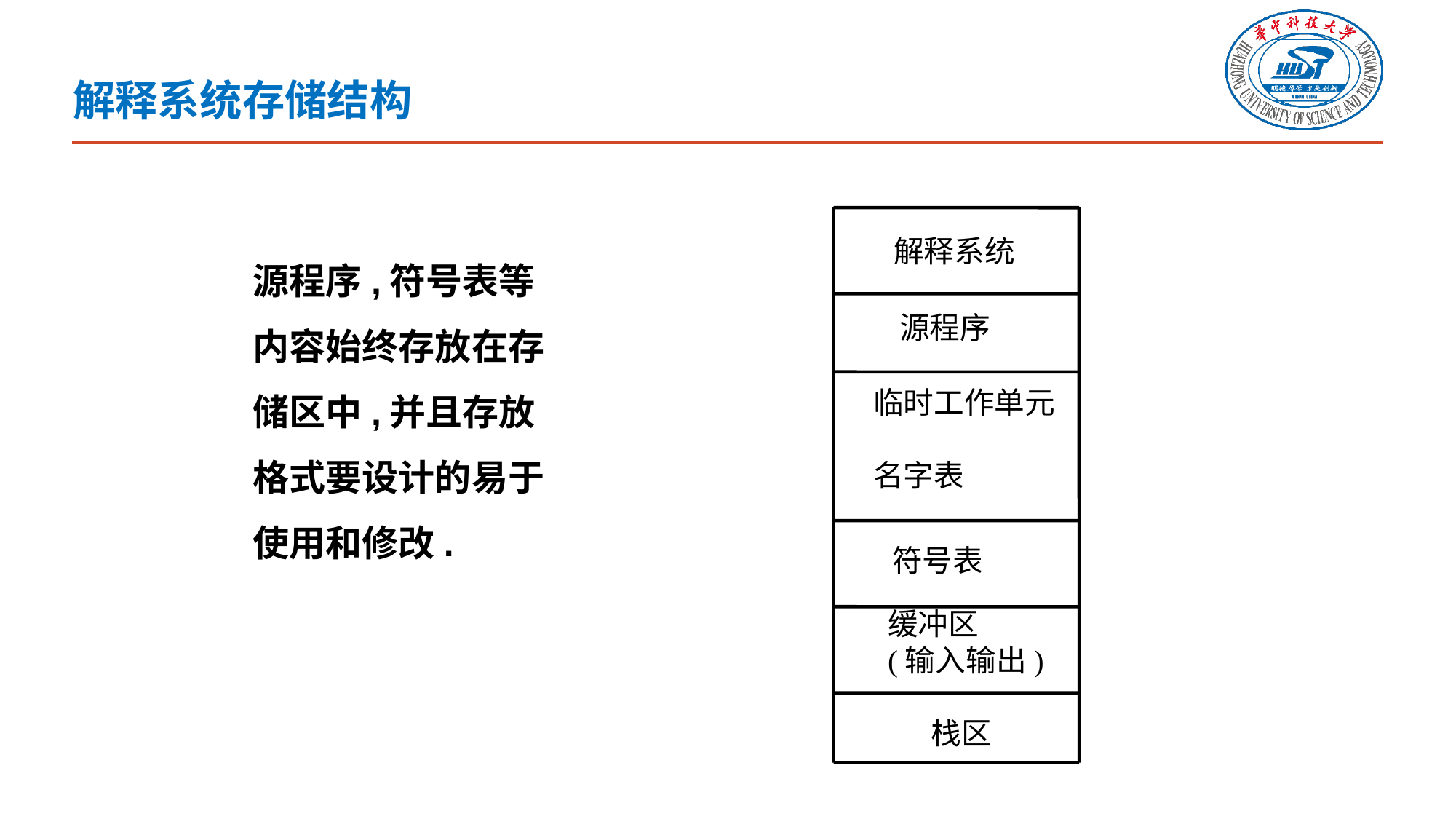

# 解释系统存储结构

解释系统
源程序
临时工作单元

名字表
符号表
缓冲区
(输入输出)
栈区
源程序,符号表等内容始终存放在存储区中,并且存放格式要设计的易于使用和修改.